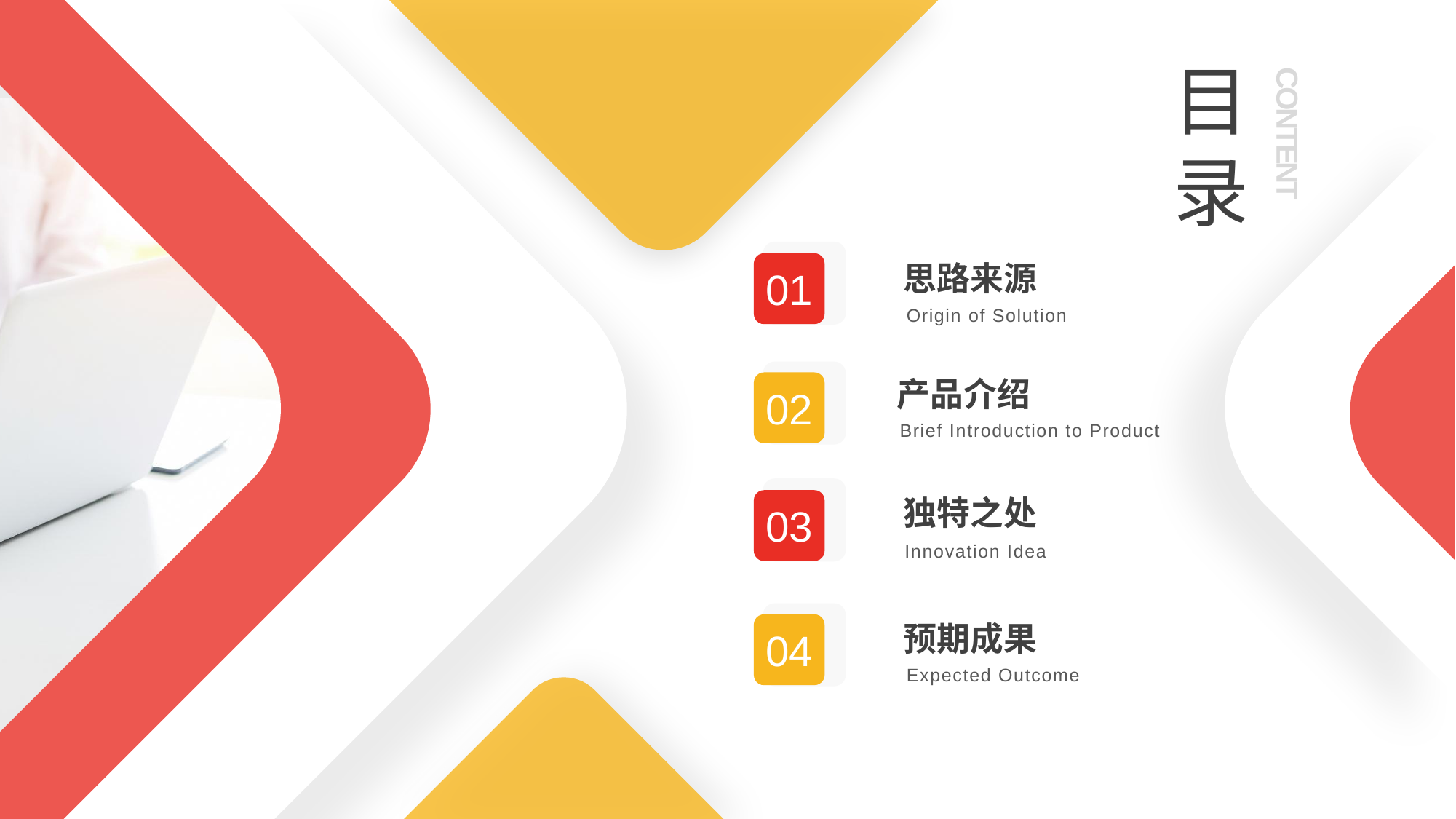

目 录
CONTENT

思路来源
Origin of Solution

01

产品介绍
Brief Introduction to Product

02

独特之处

Innovation Idea

03

预期成果

Expected Outcome

04